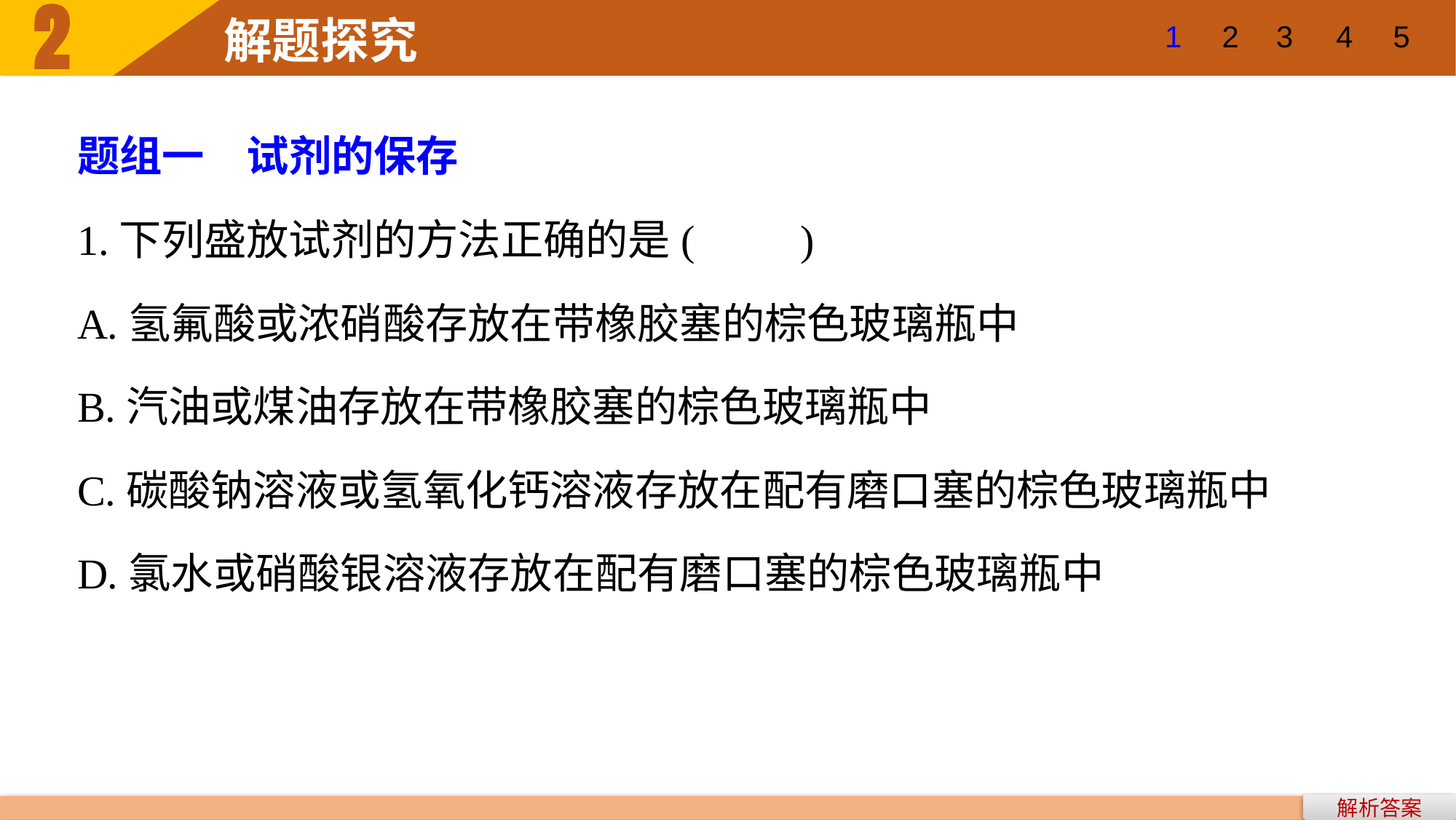

1
2
3
4
5
题组一　试剂的保存
1.下列盛放试剂的方法正确的是(　　)
A.氢氟酸或浓硝酸存放在带橡胶塞的棕色玻璃瓶中
B.汽油或煤油存放在带橡胶塞的棕色玻璃瓶中
C.碳酸钠溶液或氢氧化钙溶液存放在配有磨口塞的棕色玻璃瓶中
D.氯水或硝酸银溶液存放在配有磨口塞的棕色玻璃瓶中
解析答案